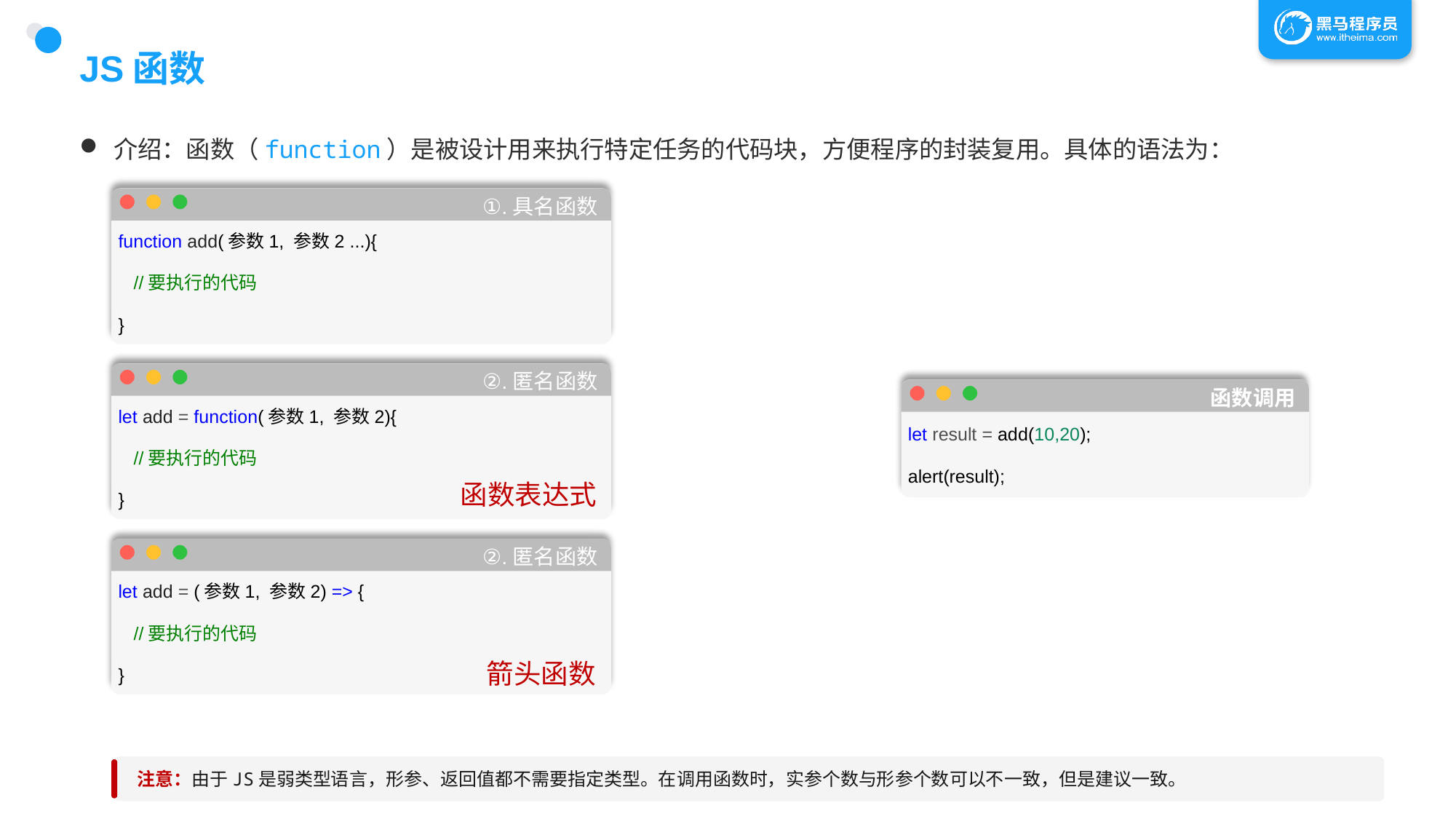

# JS函数
介绍：函数（function）是被设计用来执行特定任务的代码块，方便程序的封装复用。具体的语法为：
①.具名函数
function add(参数1, 参数2 ...){
   //要执行的代码
}

②.匿名函数
let add = function(参数1, 参数2){
   //要执行的代码
}

函数调用
let result = add(10,20);
alert(result);

函数表达式
②.匿名函数
let add = (参数1, 参数2) => {
   //要执行的代码
}

箭头函数
注意：由于JS是弱类型语言，形参、返回值都不需要指定类型。在调用函数时，实参个数与形参个数可以不一致，但是建议一致。